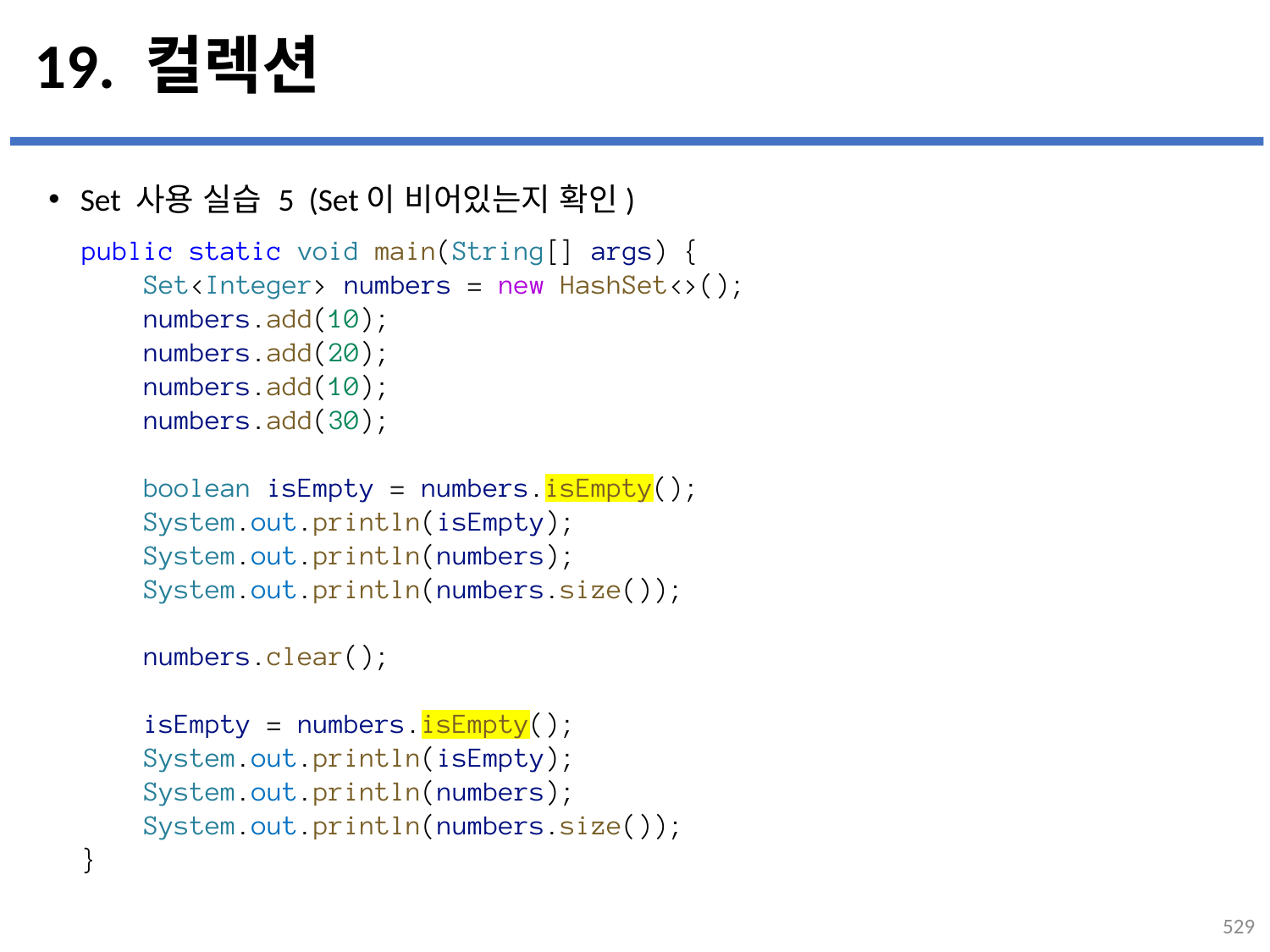

# 19. 컬렉션
Set 사용 실습 5  (Set이 비어있는지 확인)
public static void main(String[] args) {
    Set<Integer> numbers = new HashSet<>();
    numbers.add(10);
    numbers.add(20);
    numbers.add(10);
    numbers.add(30);
    boolean isEmpty = numbers.isEmpty();
    System.out.println(isEmpty);
    System.out.println(numbers);
    System.out.println(numbers.size());
    numbers.clear();
    isEmpty = numbers.isEmpty();
    System.out.println(isEmpty);
    System.out.println(numbers);
    System.out.println(numbers.size());
}
529